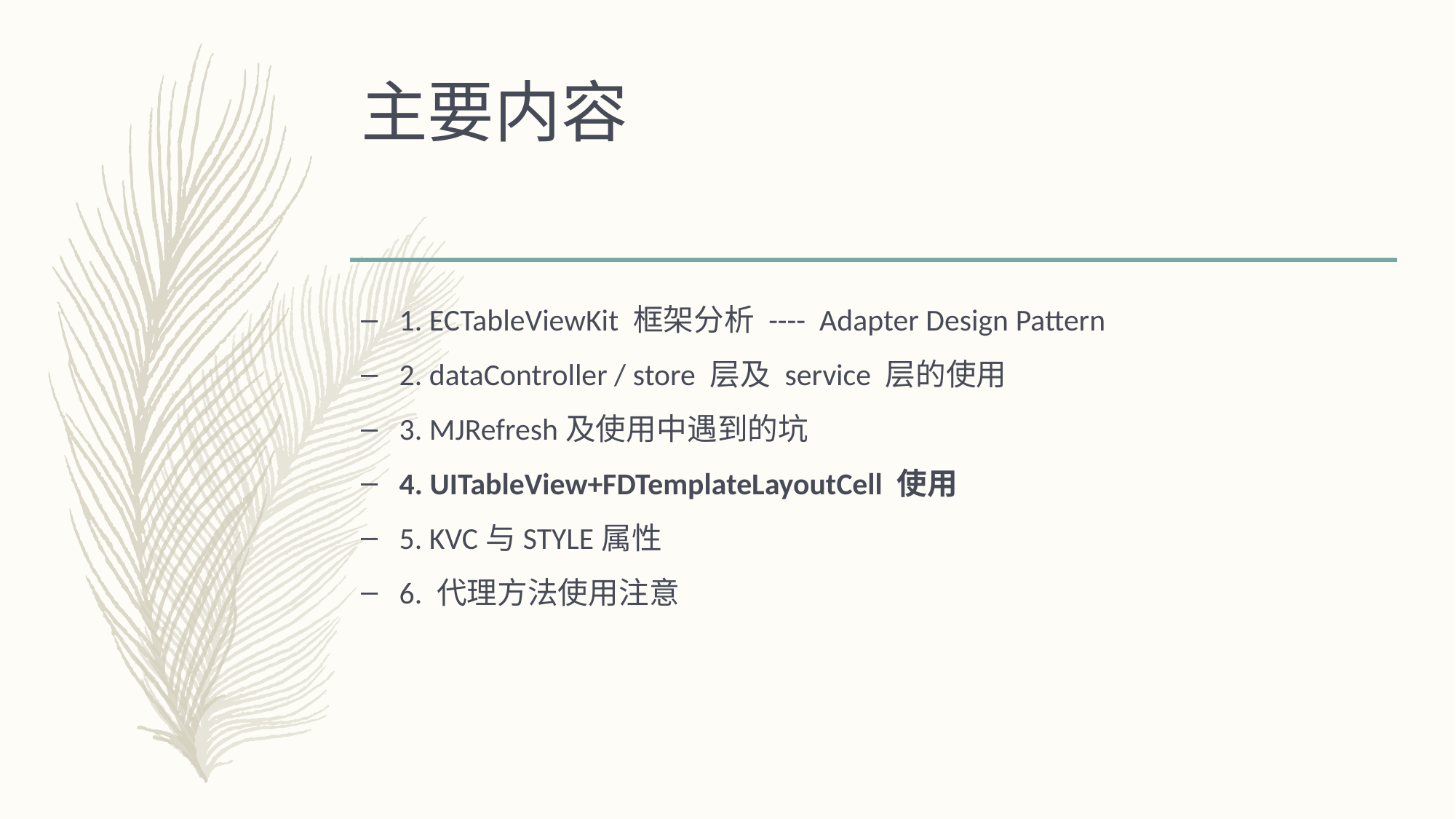

# 主要内容
1. ECTableViewKit 框架分析 ----  Adapter Design Pattern
2. dataController / store 层及 service 层的使用
3. MJRefresh及使用中遇到的坑
4. UITableView+FDTemplateLayoutCell 使用
5. KVC与STYLE属性
6. 代理方法使用注意